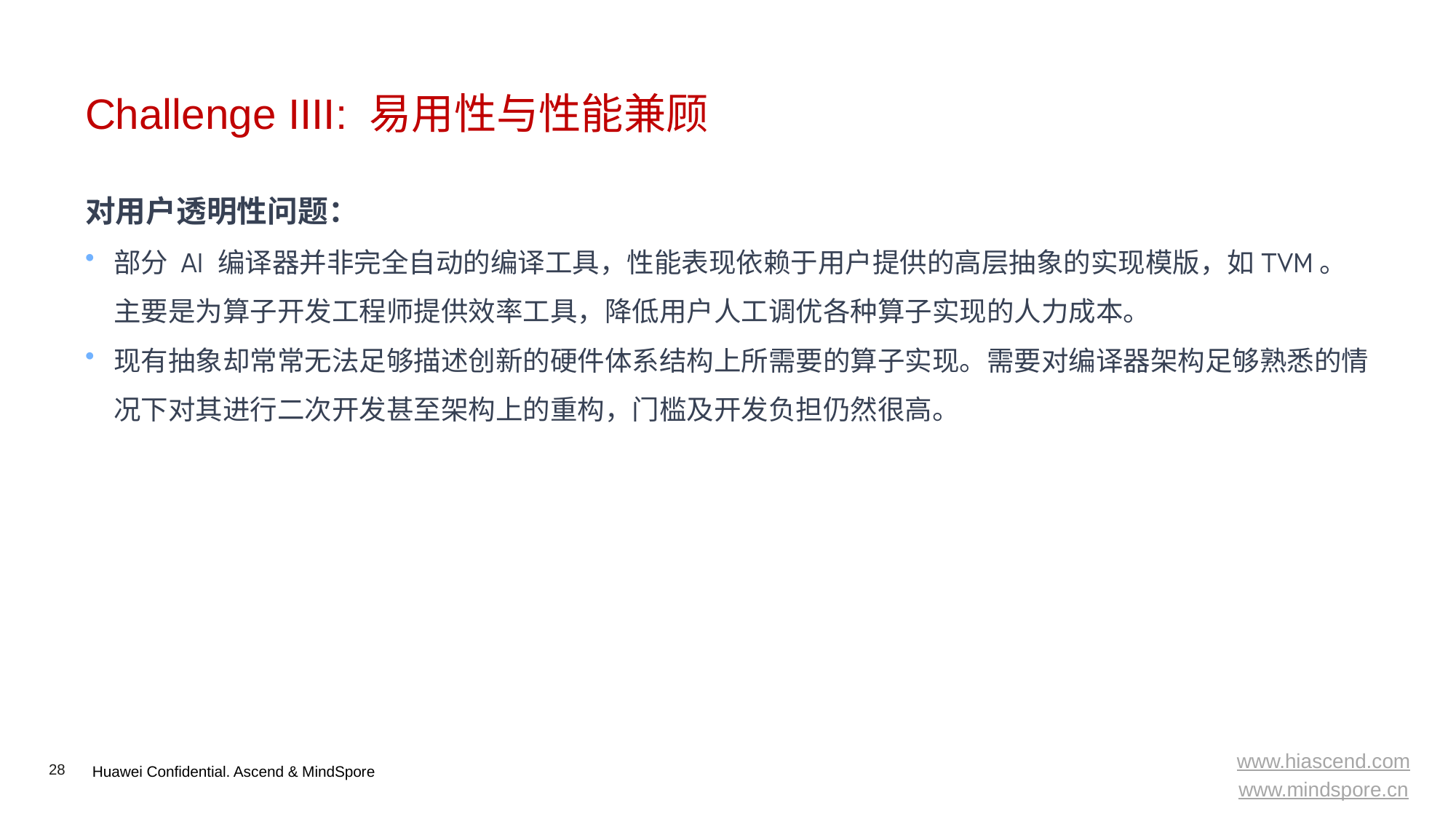

# Challenge IIII: 易用性与性能兼顾
对用户透明性问题：
部分 AI 编译器并非完全自动的编译工具，性能表现依赖于用户提供的高层抽象的实现模版，如TVM。主要是为算子开发工程师提供效率工具，降低用户人工调优各种算子实现的人力成本。
现有抽象却常常无法足够描述创新的硬件体系结构上所需要的算子实现。需要对编译器架构足够熟悉的情况下对其进行二次开发甚至架构上的重构，门槛及开发负担仍然很高。